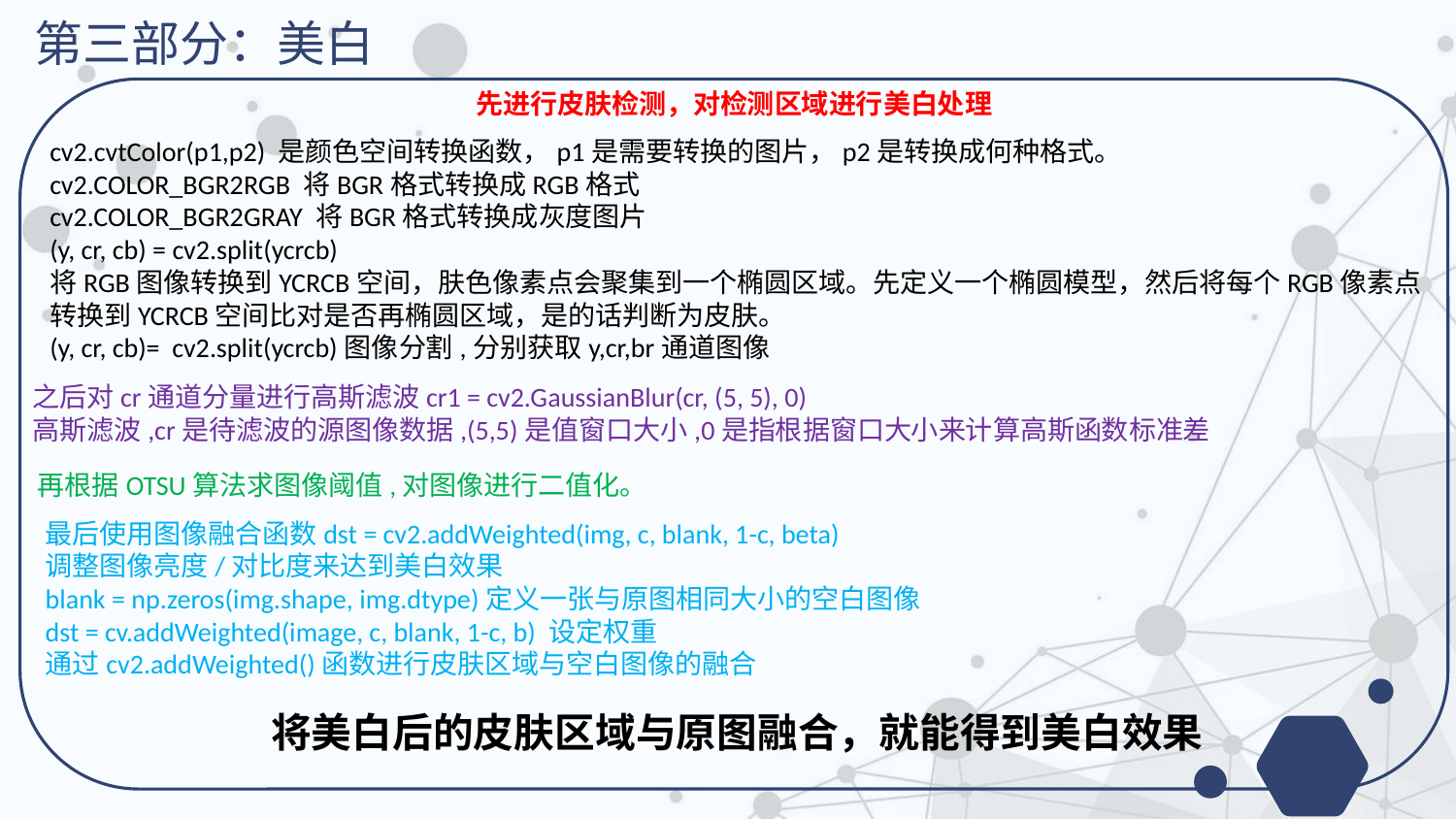

第三部分：美白
先进行皮肤检测，对检测区域进行美白处理

cv2.cvtColor(p1,p2) 是颜色空间转换函数，p1是需要转换的图片，p2是转换成何种格式。
cv2.COLOR_BGR2RGB 将BGR格式转换成RGB格式
cv2.COLOR_BGR2GRAY 将BGR格式转换成灰度图片
(y, cr, cb) = cv2.split(ycrcb)
将RGB图像转换到YCRCB空间，肤色像素点会聚集到一个椭圆区域。先定义一个椭圆模型，然后将每个RGB像素点转换到YCRCB空间比对是否再椭圆区域，是的话判断为皮肤。
(y, cr, cb)=  cv2.split(ycrcb)图像分割,分别获取y,cr,br通道图像
之后对cr通道分量进行高斯滤波cr1 = cv2.GaussianBlur(cr, (5, 5), 0)
高斯滤波,cr是待滤波的源图像数据,(5,5)是值窗口大小,0是指根据窗口大小来计算高斯函数标准差
再根据OTSU算法求图像阈值,对图像进行二值化。
最后使用图像融合函数dst = cv2.addWeighted(img, c, blank, 1-c, beta)
调整图像亮度/对比度来达到美白效果
blank = np.zeros(img.shape, img.dtype)定义一张与原图相同大小的空白图像
dst = cv.addWeighted(image, c, blank, 1-c, b) 设定权重
通过cv2.addWeighted()函数进行皮肤区域与空白图像的融合

将美白后的皮肤区域与原图融合，就能得到美白效果